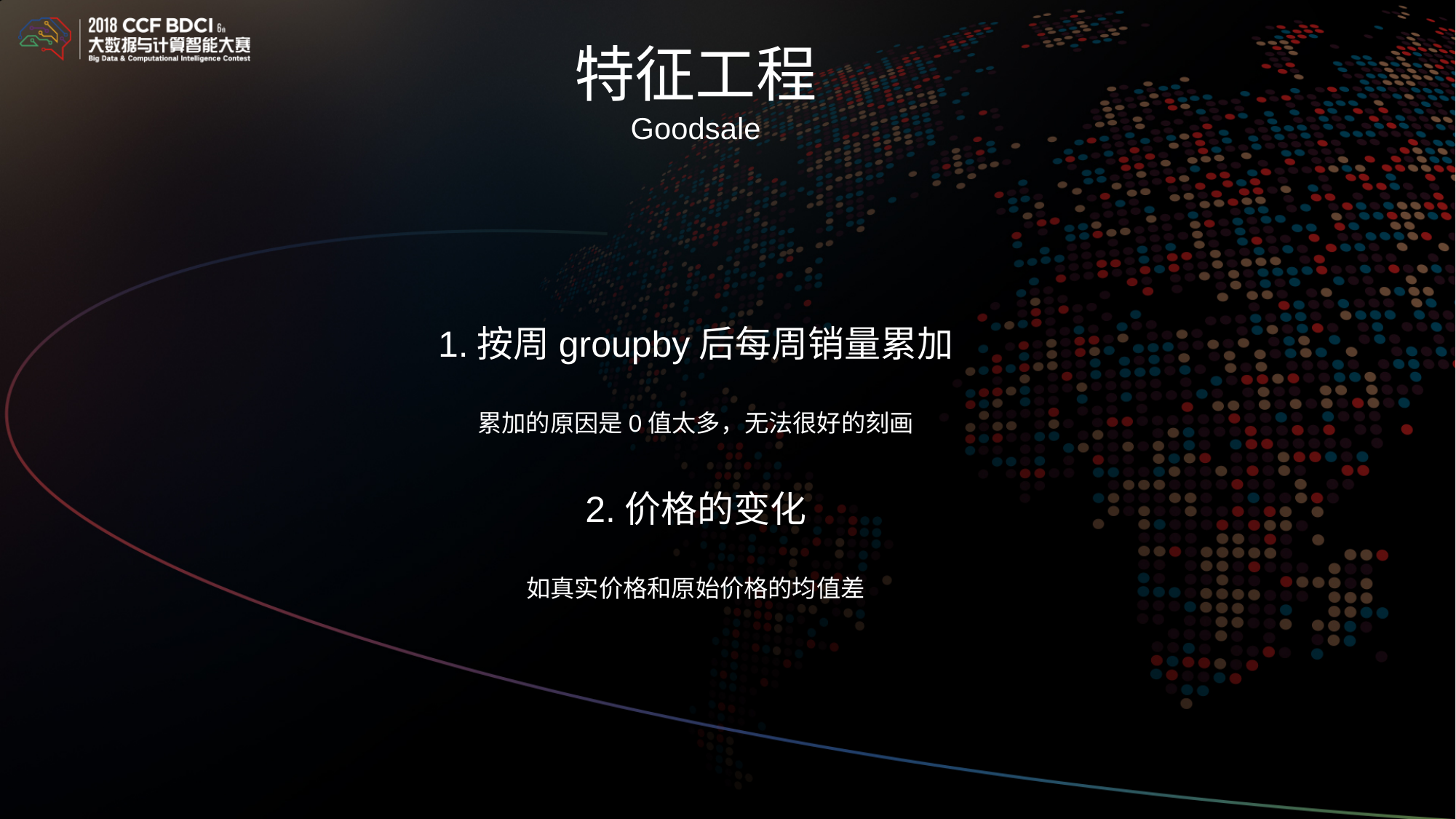

特征工程
Goodsale
1.按周groupby后每周销量累加

累加的原因是0值太多，无法很好的刻画
2.价格的变化

如真实价格和原始价格的均值差